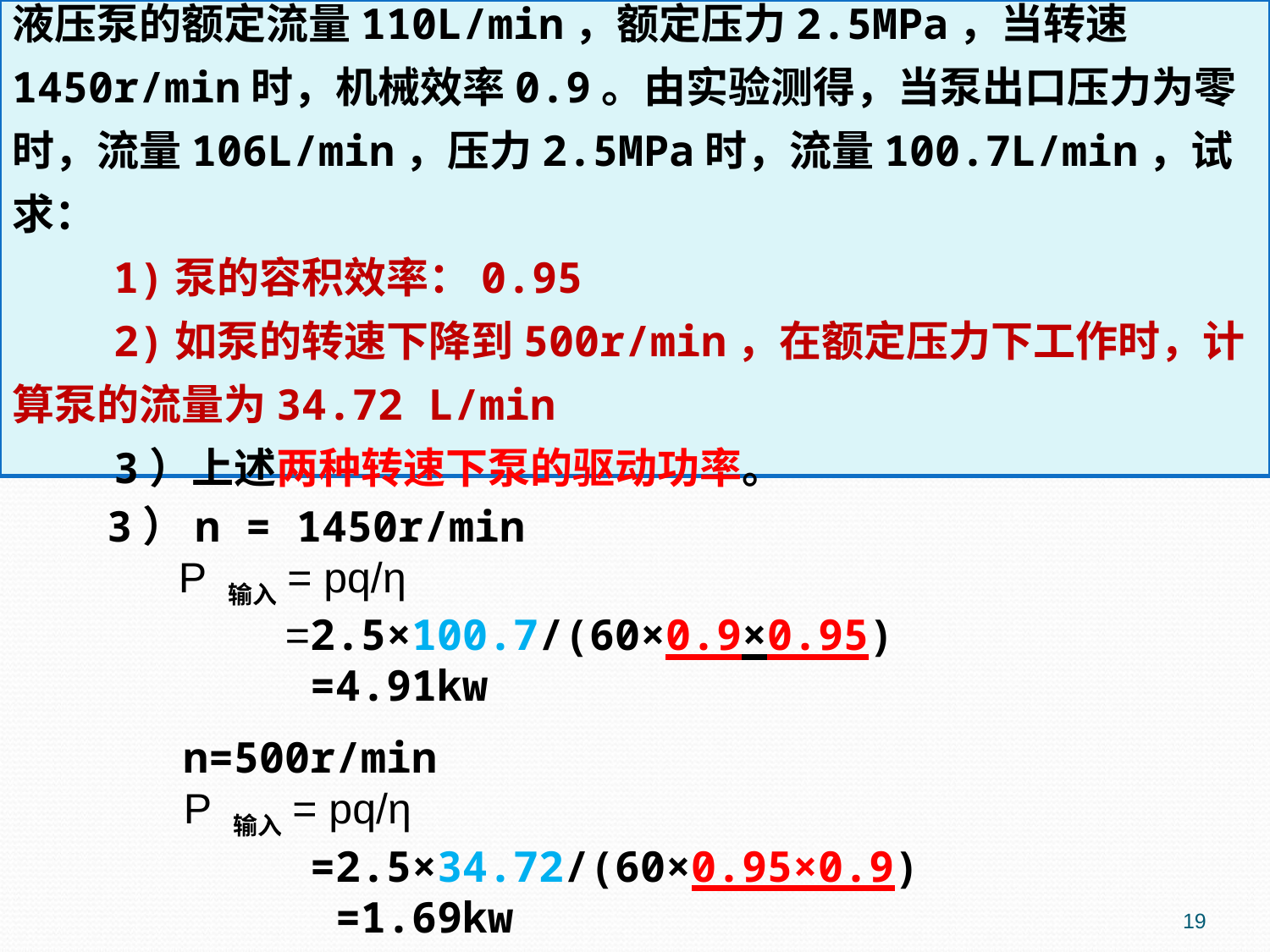

液压泵的额定流量110L/min，额定压力2.5MPa，当转速1450r/min时，机械效率0.9。由实验测得，当泵出口压力为零时，流量106L/min，压力2.5MPa时，流量100.7L/min，试求：
    1)泵的容积效率：0.95
    2)如泵的转速下降到500r/min，在额定压力下工作时，计算泵的流量为34.72 L/min
    3）上述两种转速下泵的驱动功率。
3）n = 1450r/min
      P 输入= pq/η
               =2.5×100.7/(60×0.9×0.95)
        =4.91kw
   n=500r/min
   P 输入= pq/η
        =2.5×34.72/(60×0.95×0.9)
         =1.69kw
19